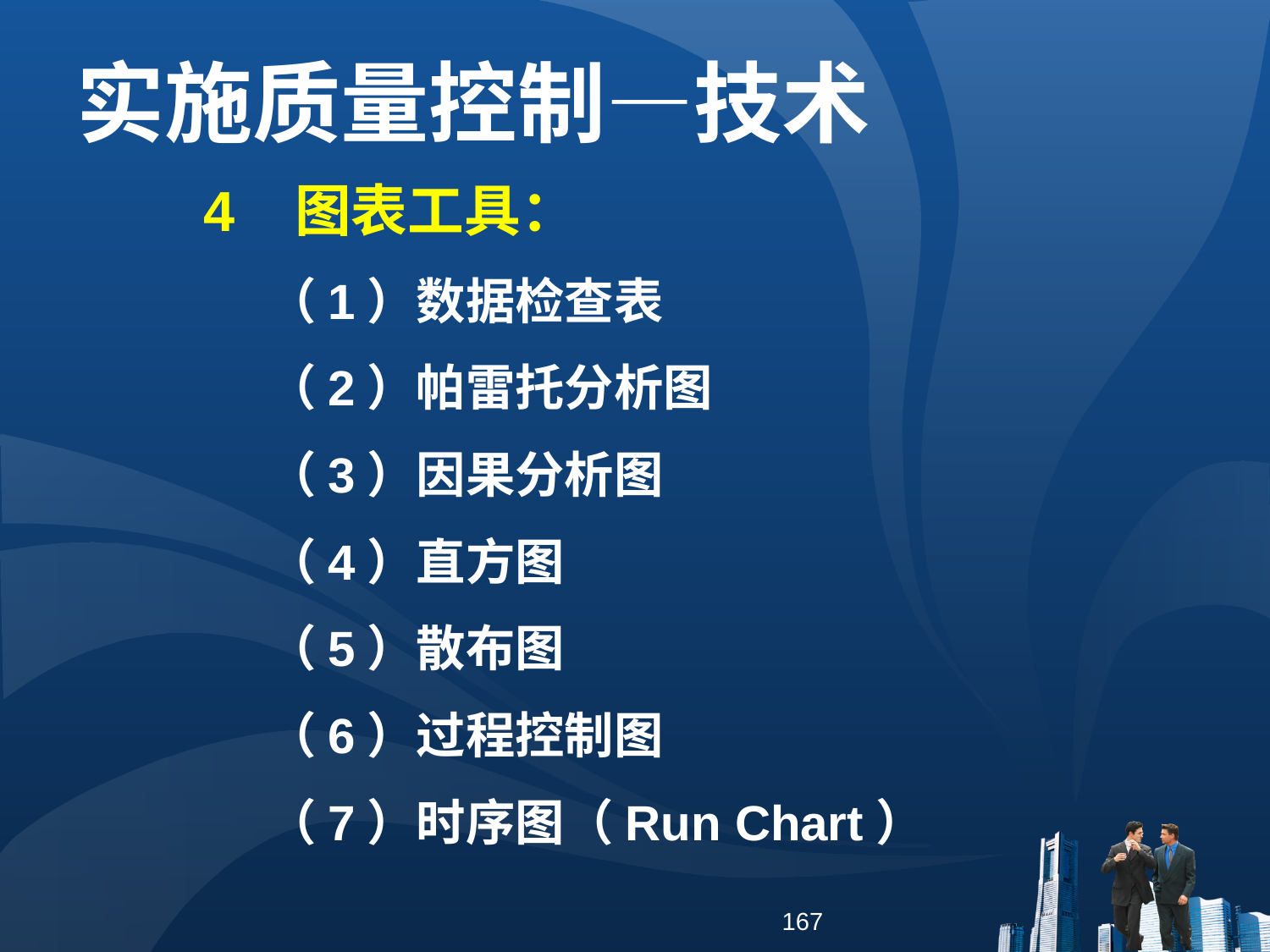

实施质量控制—技术
4   图表工具：
（1）数据检查表
（2）帕雷托分析图
（3）因果分析图
（4）直方图
（5）散布图
（6）过程控制图
（7）时序图（Run Chart）
167